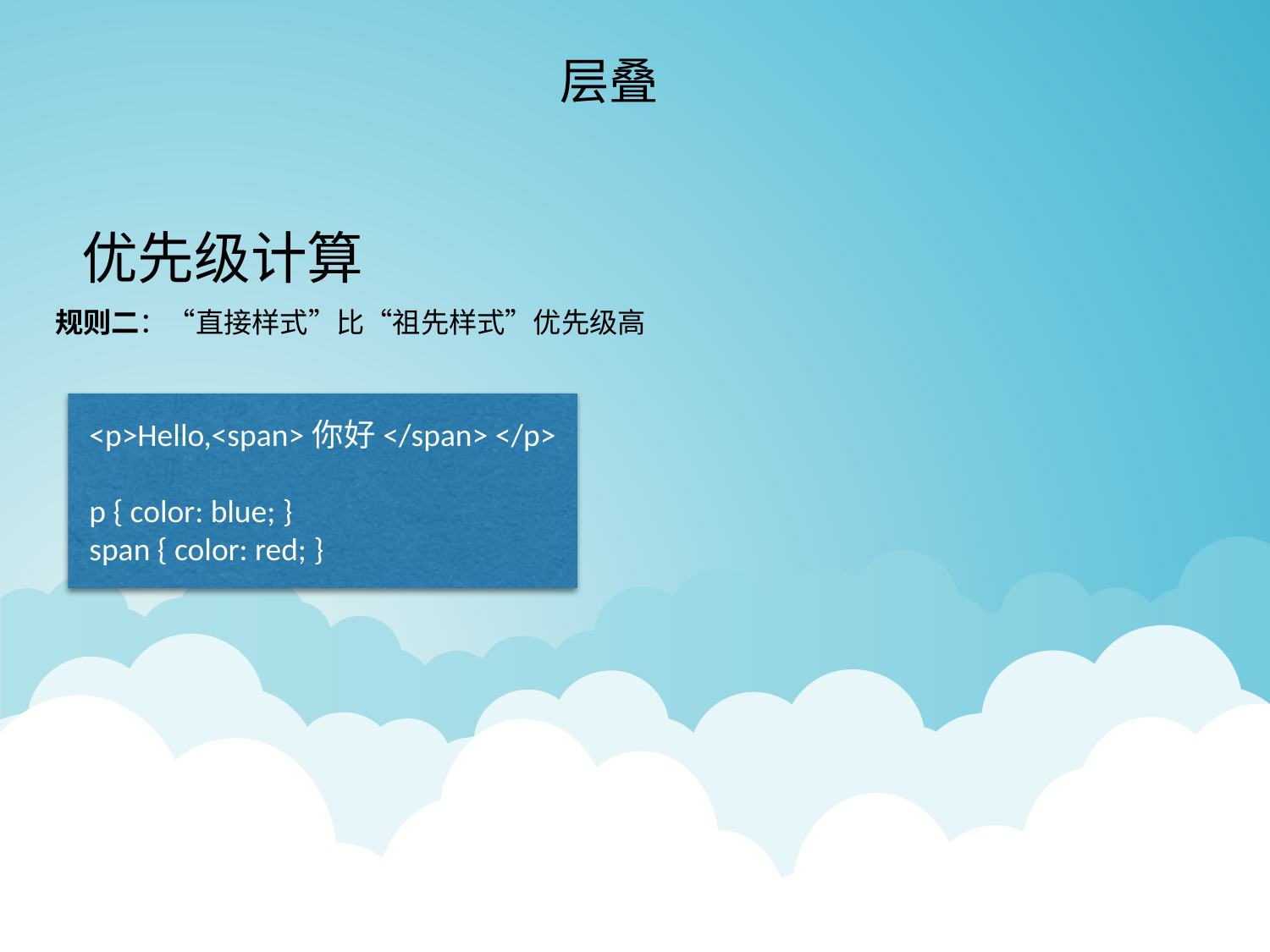

层叠
优先级计算
规则二：“直接样式”比“祖先样式”优先级高
<p>Hello,<span>你好</span> </p>

p { color: blue; }
span { color: red; }